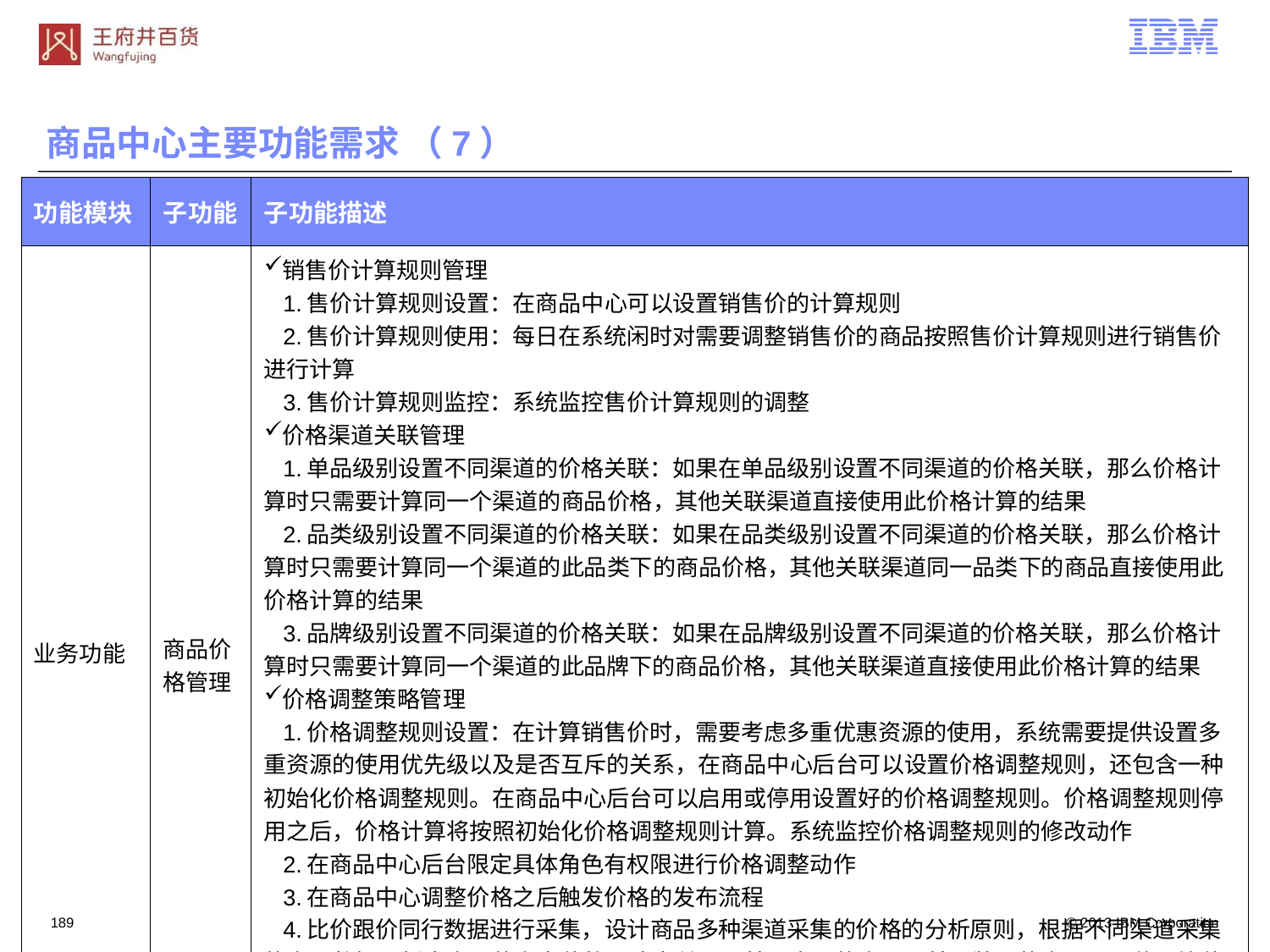

商品中心主要功能需求 （7）
| 功能模块 | 子功能 | 子功能描述 |
| --- | --- | --- |
| 业务功能 | 商品价格管理 | 销售价计算规则管理 1.售价计算规则设置：在商品中心可以设置销售价的计算规则 2.售价计算规则使用：每日在系统闲时对需要调整销售价的商品按照售价计算规则进行销售价进行计算 3.售价计算规则监控：系统监控售价计算规则的调整 价格渠道关联管理 1.单品级别设置不同渠道的价格关联：如果在单品级别设置不同渠道的价格关联，那么价格计算时只需要计算同一个渠道的商品价格，其他关联渠道直接使用此价格计算的结果 2.品类级别设置不同渠道的价格关联：如果在品类级别设置不同渠道的价格关联，那么价格计算时只需要计算同一个渠道的此品类下的商品价格，其他关联渠道同一品类下的商品直接使用此价格计算的结果 3.品牌级别设置不同渠道的价格关联：如果在品牌级别设置不同渠道的价格关联，那么价格计算时只需要计算同一个渠道的此品牌下的商品价格，其他关联渠道直接使用此价格计算的结果 价格调整策略管理 1.价格调整规则设置：在计算销售价时，需要考虑多重优惠资源的使用，系统需要提供设置多重资源的使用优先级以及是否互斥的关系，在商品中心后台可以设置价格调整规则，还包含一种初始化价格调整规则。在商品中心后台可以启用或停用设置好的价格调整规则。价格调整规则停用之后，价格计算将按照初始化价格调整规则计算。系统监控价格调整规则的修改动作 2.在商品中心后台限定具体角色有权限进行价格调整动作 3.在商品中心调整价格之后触发价格的发布流程 4.比价跟价同行数据进行采集，设计商品多种渠道采集的价格的分析原则，根据不同渠道采集的商品数据分析出商品的参考价格，决定单品、某品类下的商品、某品牌下的商品是否使用比价跟价分析出的参考价格 5.ERP批量下传商品销售价格 6.积分商品销售价格创建及编辑 |
189